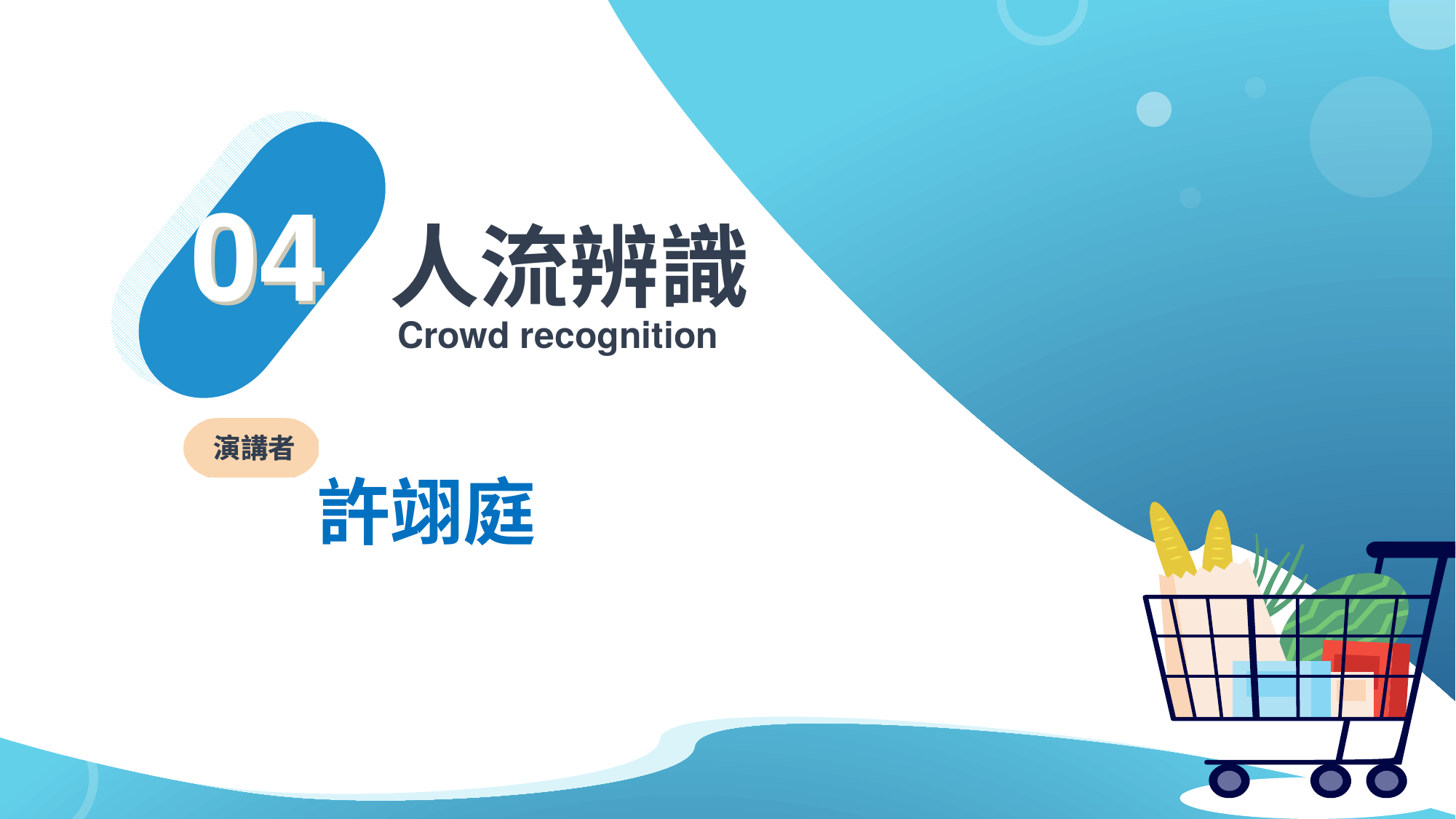

04
04
人流辨識
Crowd recognition
演講者
許翊庭
33